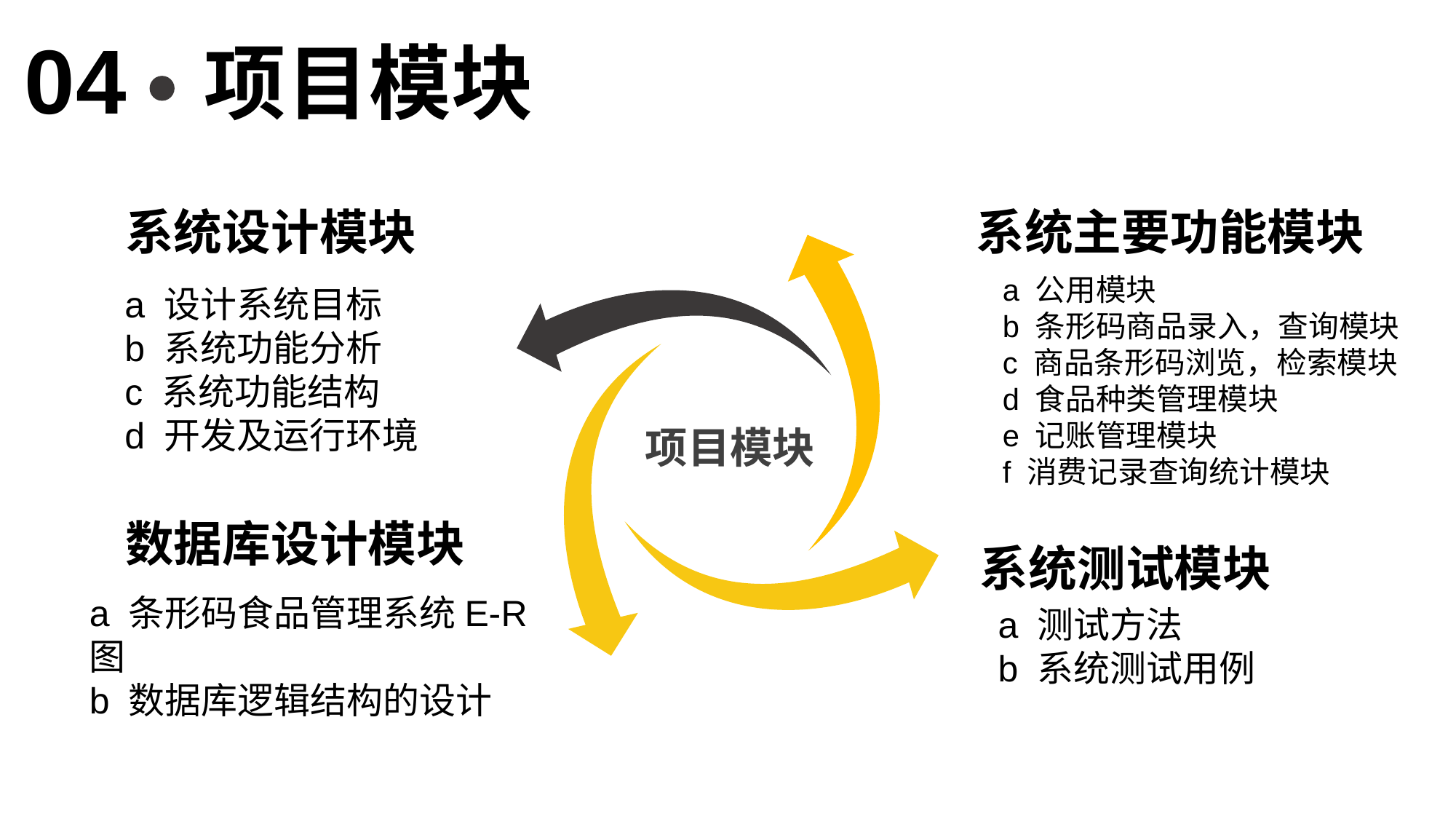

04
项目模块

系统设计模块
系统主要功能模块

a 公用模块
b 条形码商品录入，查询模块
c 商品条形码浏览，检索模块
d 食品种类管理模块
e 记账管理模块
f 消费记录查询统计模块

a 设计系统目标
b 系统功能分析
c 系统功能结构
d 开发及运行环境

项目模块
数据库设计模块
系统测试模块
a 条形码食品管理系统E-R图
b 数据库逻辑结构的设计
a 测试方法
b 系统测试用例